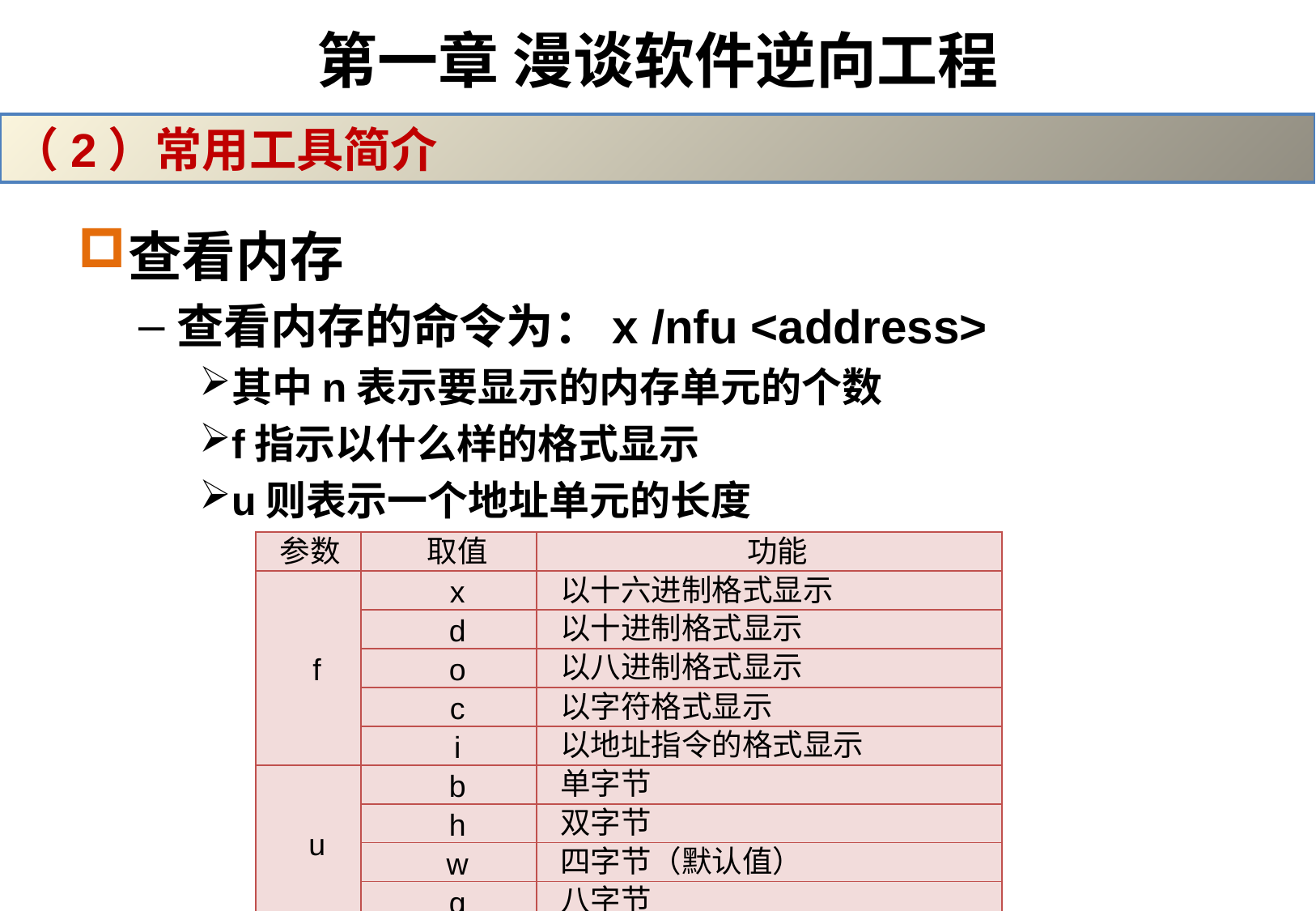

# 第一章 漫谈软件逆向工程
（2）常用工具简介
查看内存
查看内存的命令为：x /nfu <address>
其中n表示要显示的内存单元的个数
f指示以什么样的格式显示
u则表示一个地址单元的长度
| 参数 | 取值 | 功能 |
| --- | --- | --- |
| f | x | 以十六进制格式显示 |
|  | d | 以十进制格式显示 |
|  | o | 以八进制格式显示 |
|  | c | 以字符格式显示 |
|  | i | 以地址指令的格式显示 |
| u | b | 单字节 |
|  | h | 双字节 |
|  | w | 四字节（默认值） |
|  | g | 八字节 |